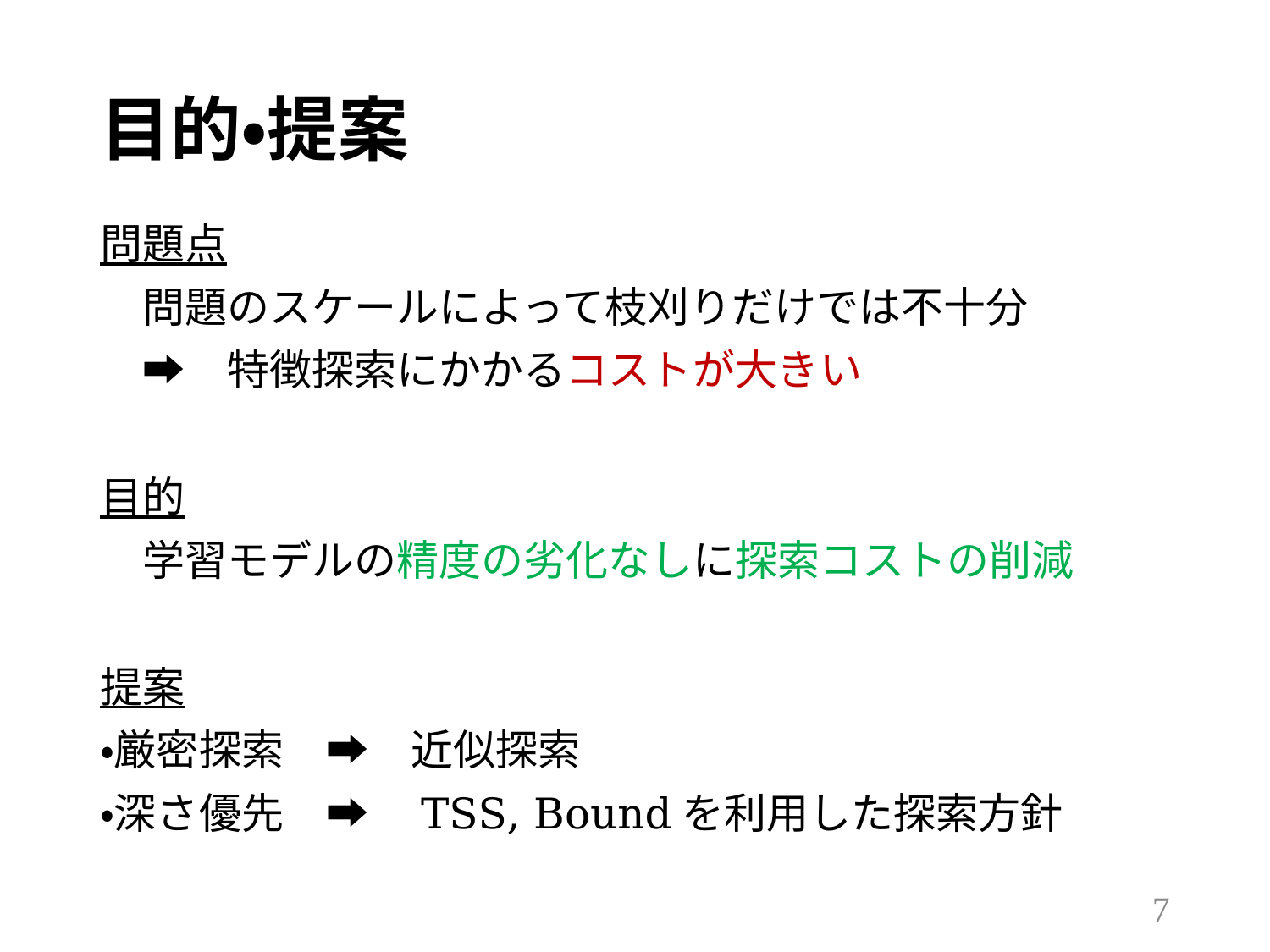

# 目的・提案
問題点
　問題のスケールによって枝刈りだけでは不十分
　➡︎　特徴探索にかかるコストが大きい

目的
　学習モデルの精度の劣化なしに探索コストの削減

提案
・厳密探索　➡︎　近似探索
・深さ優先　➡︎　TSS, Boundを利用した探索方針
7